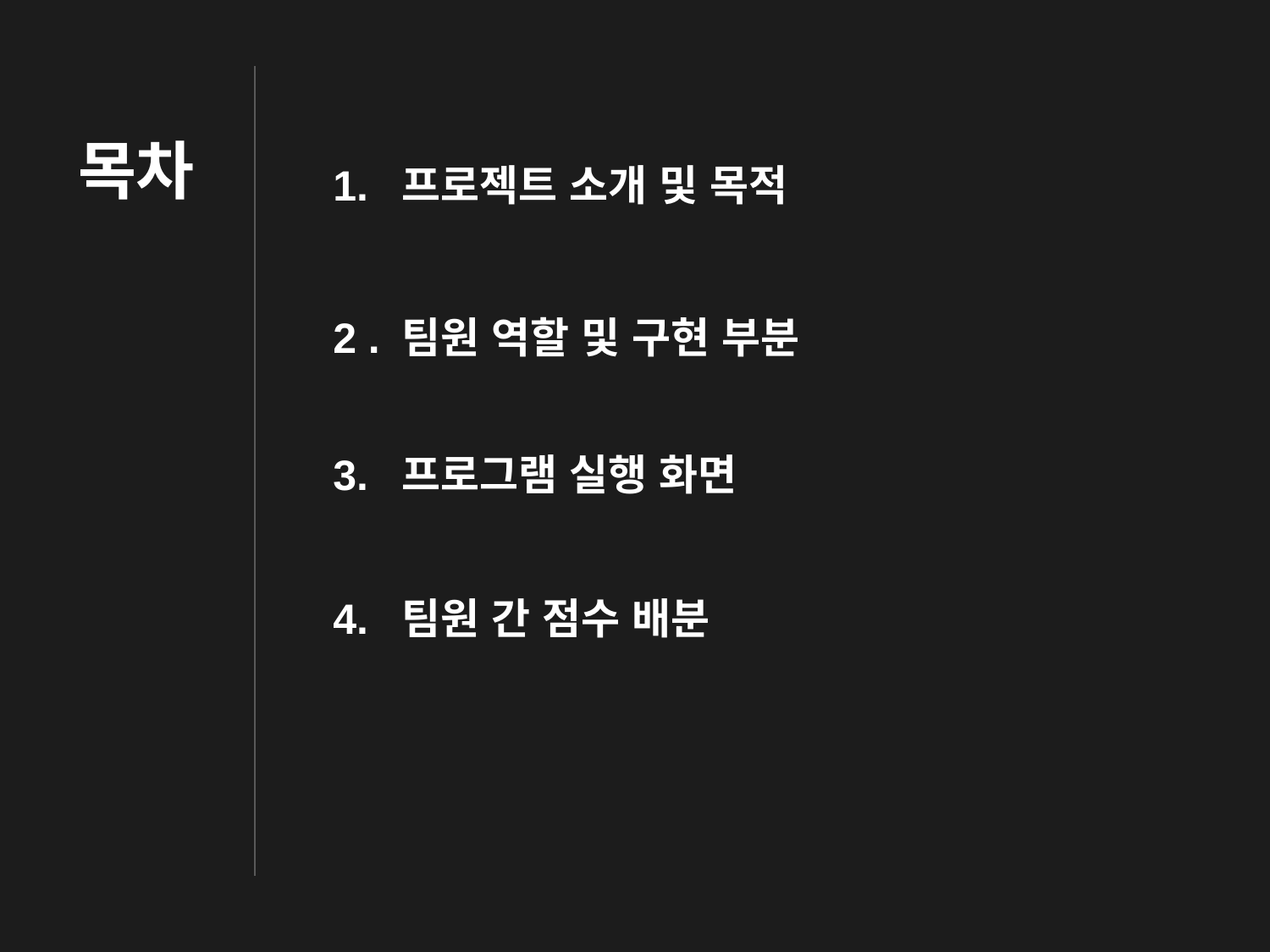

# 목차
1.  프로젝트 소개 및 목적
2 . 팀원 역할 및 구현 부분

3.  프로그램 실행 화면

4.  팀원 간 점수 배분